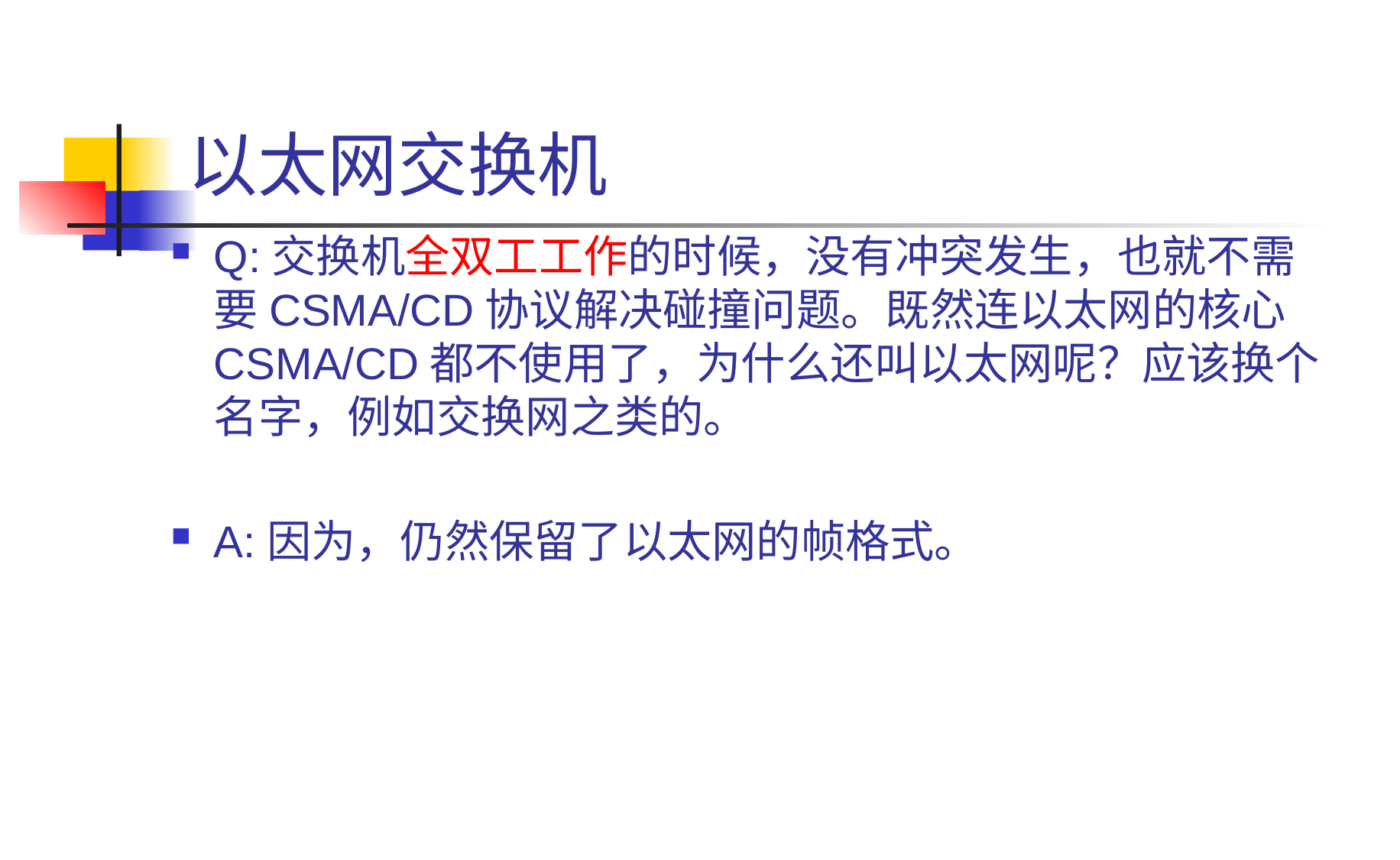

# 以太网交换机
Q:交换机全双工工作的时候，没有冲突发生，也就不需要CSMA/CD协议解决碰撞问题。既然连以太网的核心CSMA/CD都不使用了，为什么还叫以太网呢？应该换个名字，例如交换网之类的。

A:因为，仍然保留了以太网的帧格式。